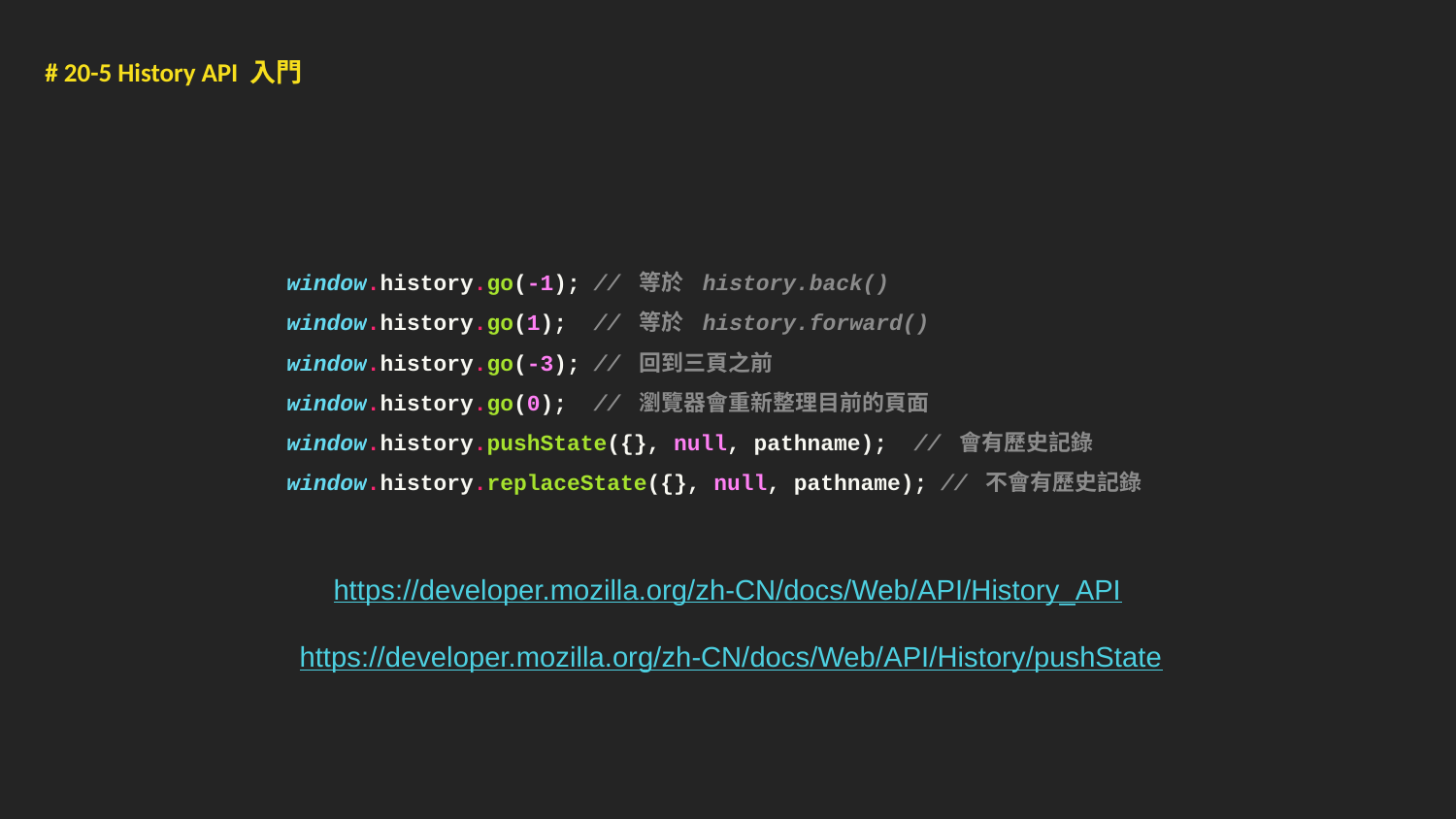

# 20-5 History API 入門
window.history.go(-1); // 等於 history.back()
window.history.go(1);  // 等於 history.forward()
window.history.go(-3); // 回到三頁之前
window.history.go(0);  // 瀏覽器會重新整理目前的頁面
window.history.pushState({}, null, pathname);  // 會有歷史記錄
window.history.replaceState({}, null, pathname); // 不會有歷史記錄
https://developer.mozilla.org/zh-CN/docs/Web/API/History_API
https://developer.mozilla.org/zh-CN/docs/Web/API/History/pushState